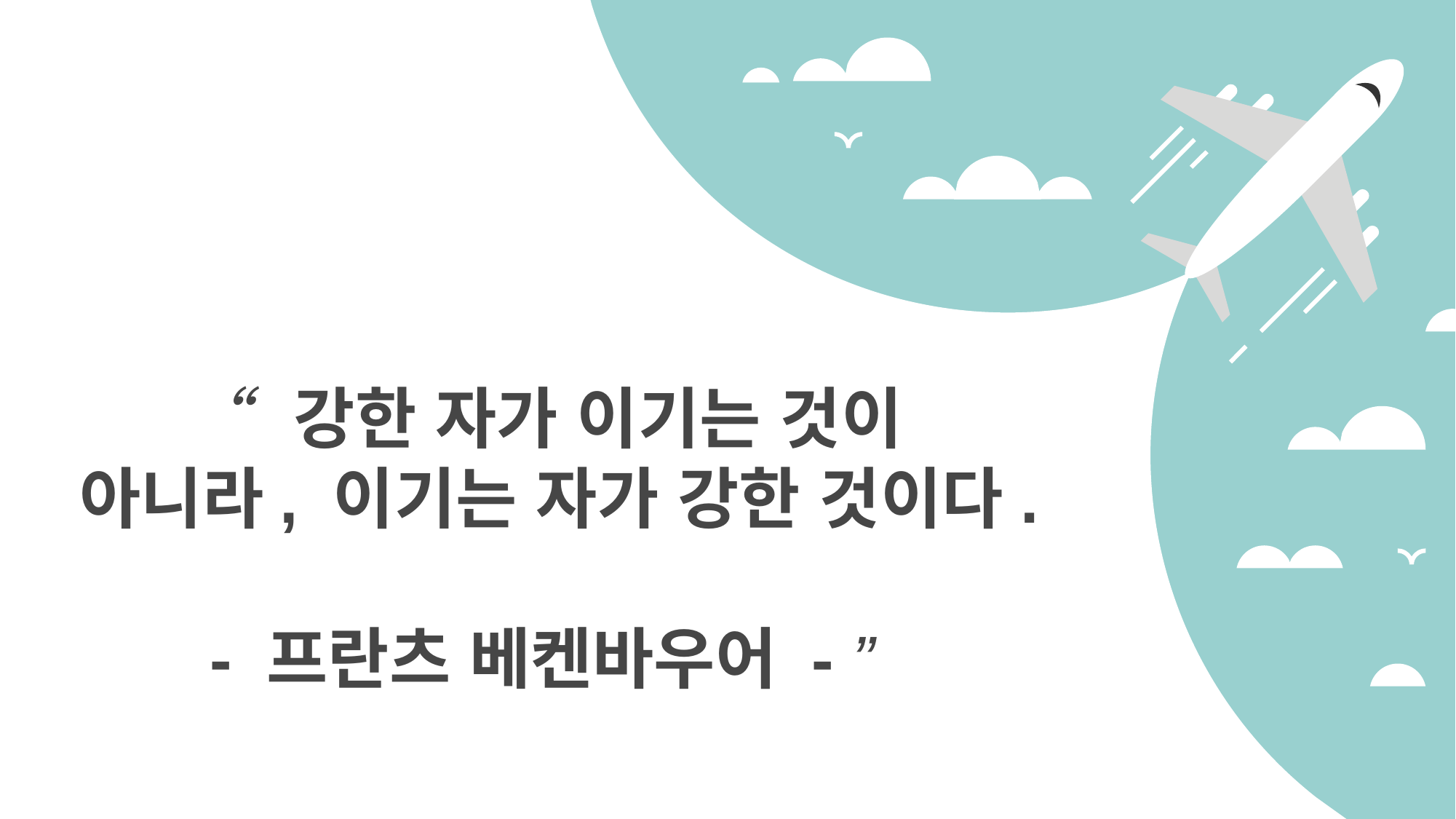

“  강한 자가 이기는 것이 아니라, 이기는 자가 강한 것이다.

- 프란츠 베켄바우어 - ”